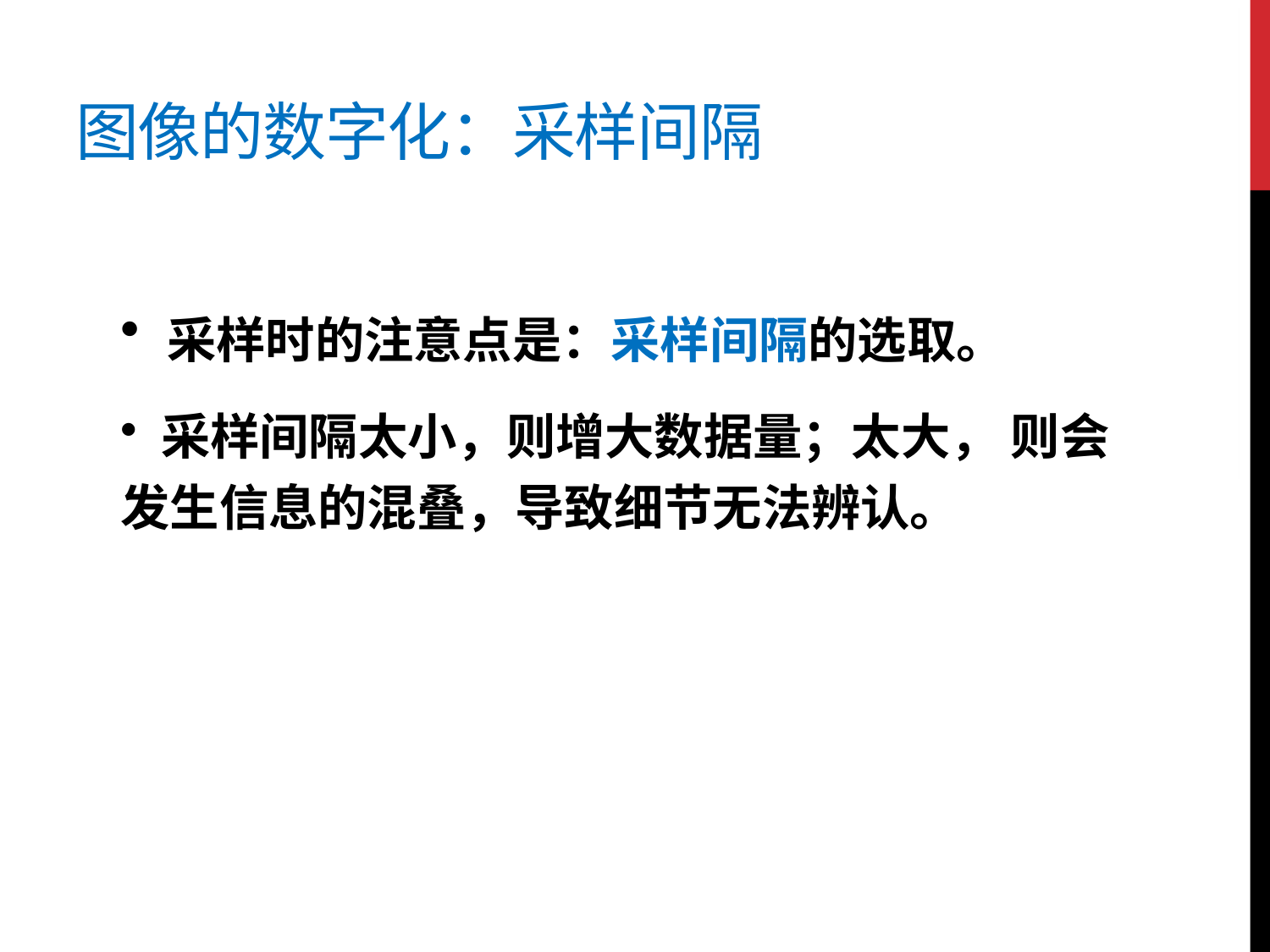

# 图像的数字化：采样间隔
 采样时的注意点是：采样间隔的选取。
 采样间隔太小，则增大数据量；太大， 则会发生信息的混叠，导致细节无法辨认。